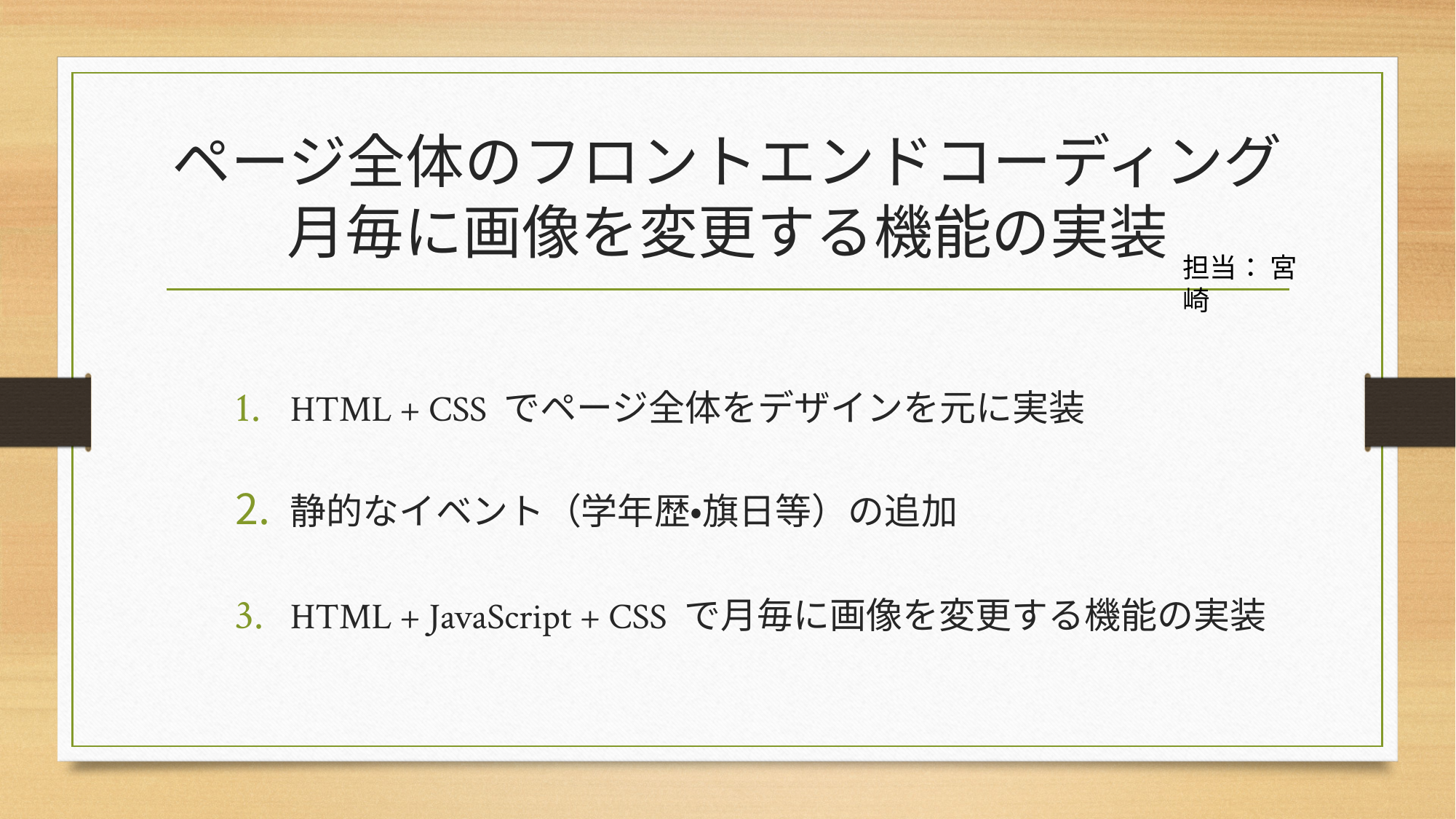

# ページ全体のフロントエンドコーディング 月毎に画像を変更する機能の実装
担当： 宮崎
HTML + CSS でページ全体をデザインを元に実装
静的なイベント（学年歴・旗日等）の追加
HTML + JavaScript + CSS で月毎に画像を変更する機能の実装